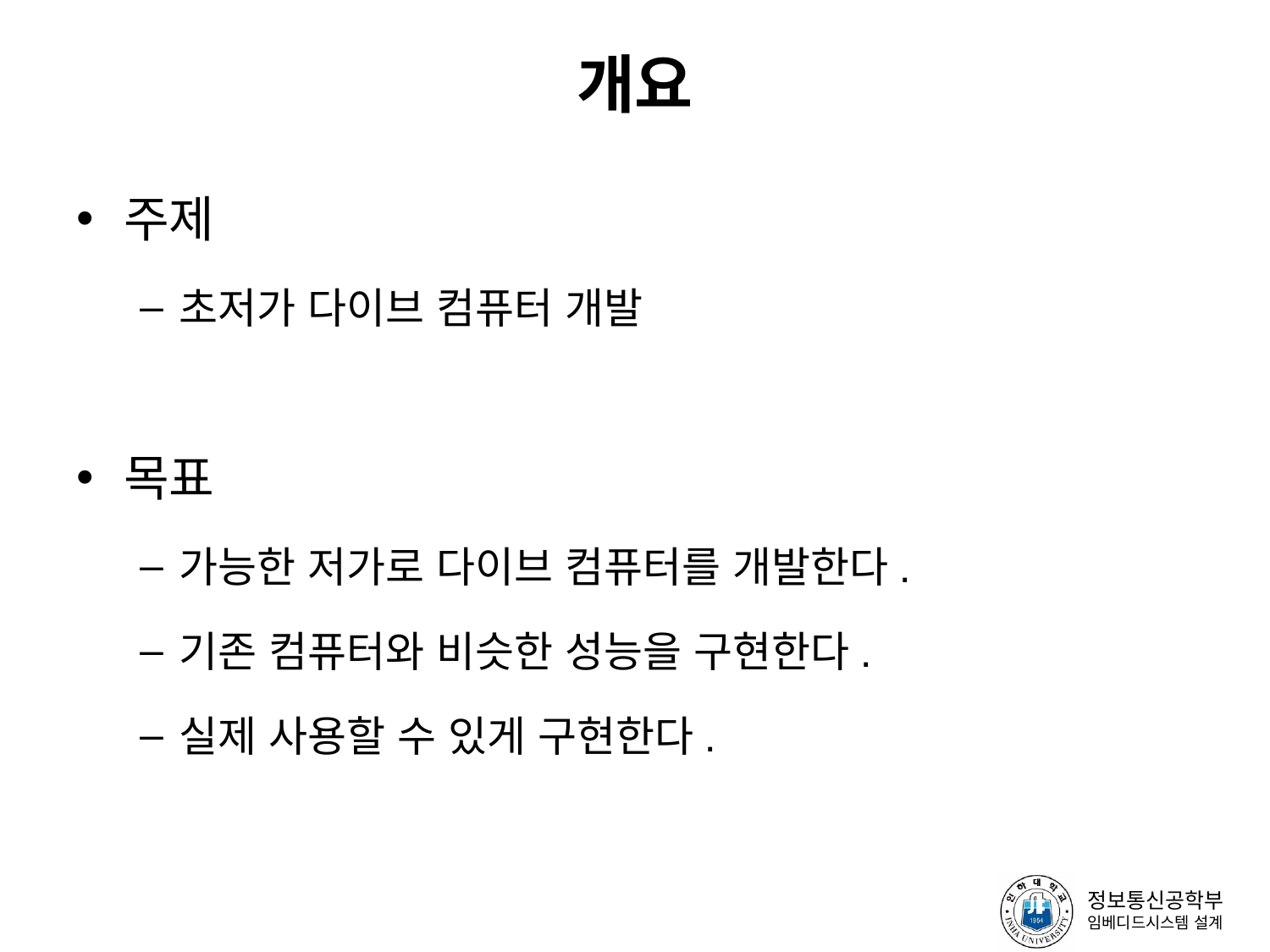

# 개요
주제
초저가 다이브 컴퓨터 개발

목표
가능한 저가로 다이브 컴퓨터를 개발한다.
기존 컴퓨터와 비슷한 성능을 구현한다.
실제 사용할 수 있게 구현한다.